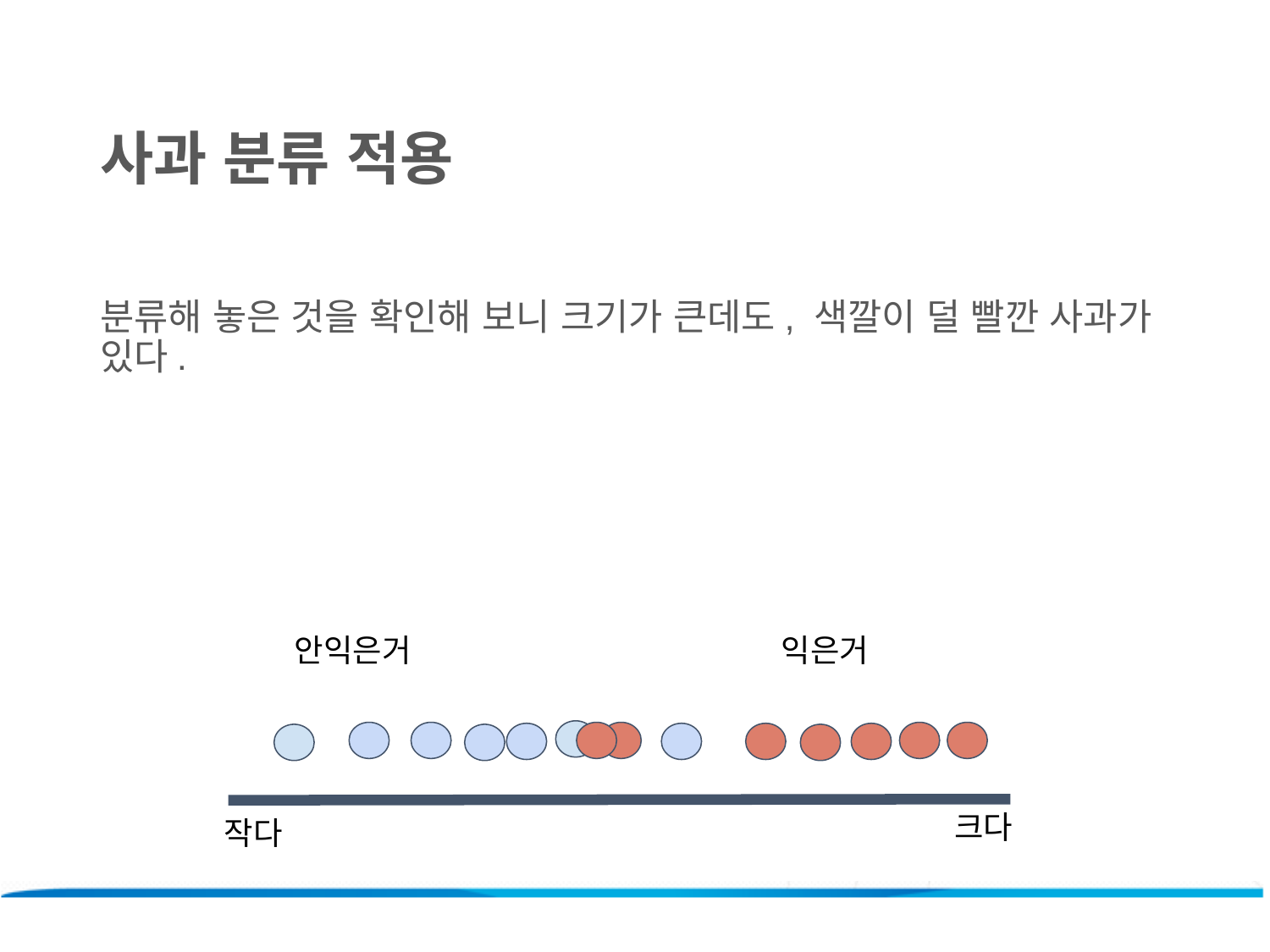

사과 분류 적용
분류해 놓은 것을 확인해 보니 크기가 큰데도, 색깔이 덜 빨깐 사과가 있다.

안익은거
익은거

크다
작다